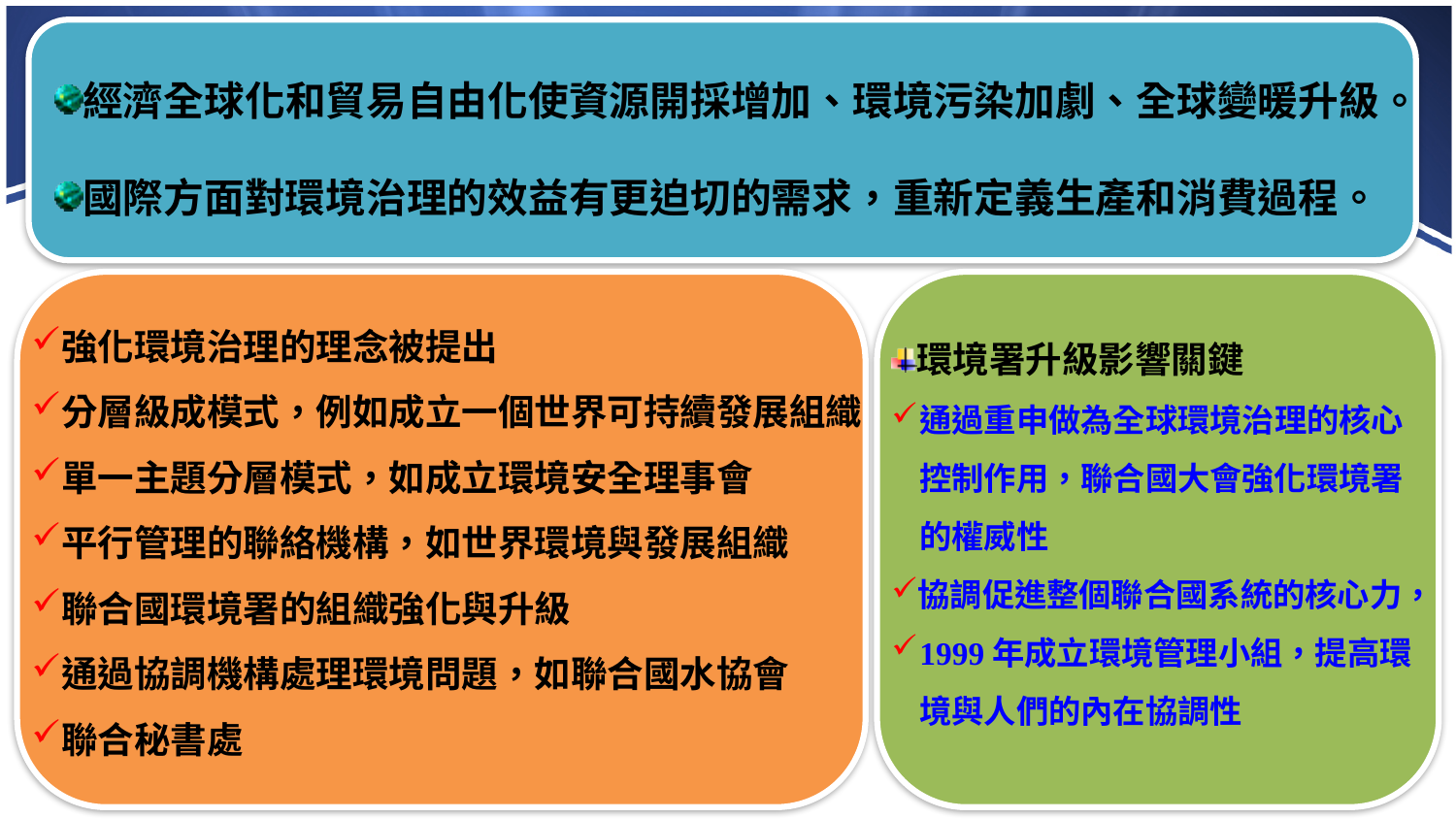

經濟全球化和貿易自由化使資源開採增加、環境污染加劇、全球變暖升級。
國際方面對環境治理的效益有更迫切的需求，重新定義生產和消費過程。

強化環境治理的理念被提出
分層級成模式，例如成立一個世界可持續發展組織
單一主題分層模式，如成立環境安全理事會
平行管理的聯絡機構，如世界環境與發展組織
聯合國環境署的組織強化與升級
通過協調機構處理環境問題，如聯合國水協會
聯合秘書處
環境署升級影響關鍵
通過重申做為全球環境治理的核心控制作用，聯合國大會強化環境署的權威性
協調促進整個聯合國系統的核心力，
1999年成立環境管理小組，提高環境與人們的內在協調性